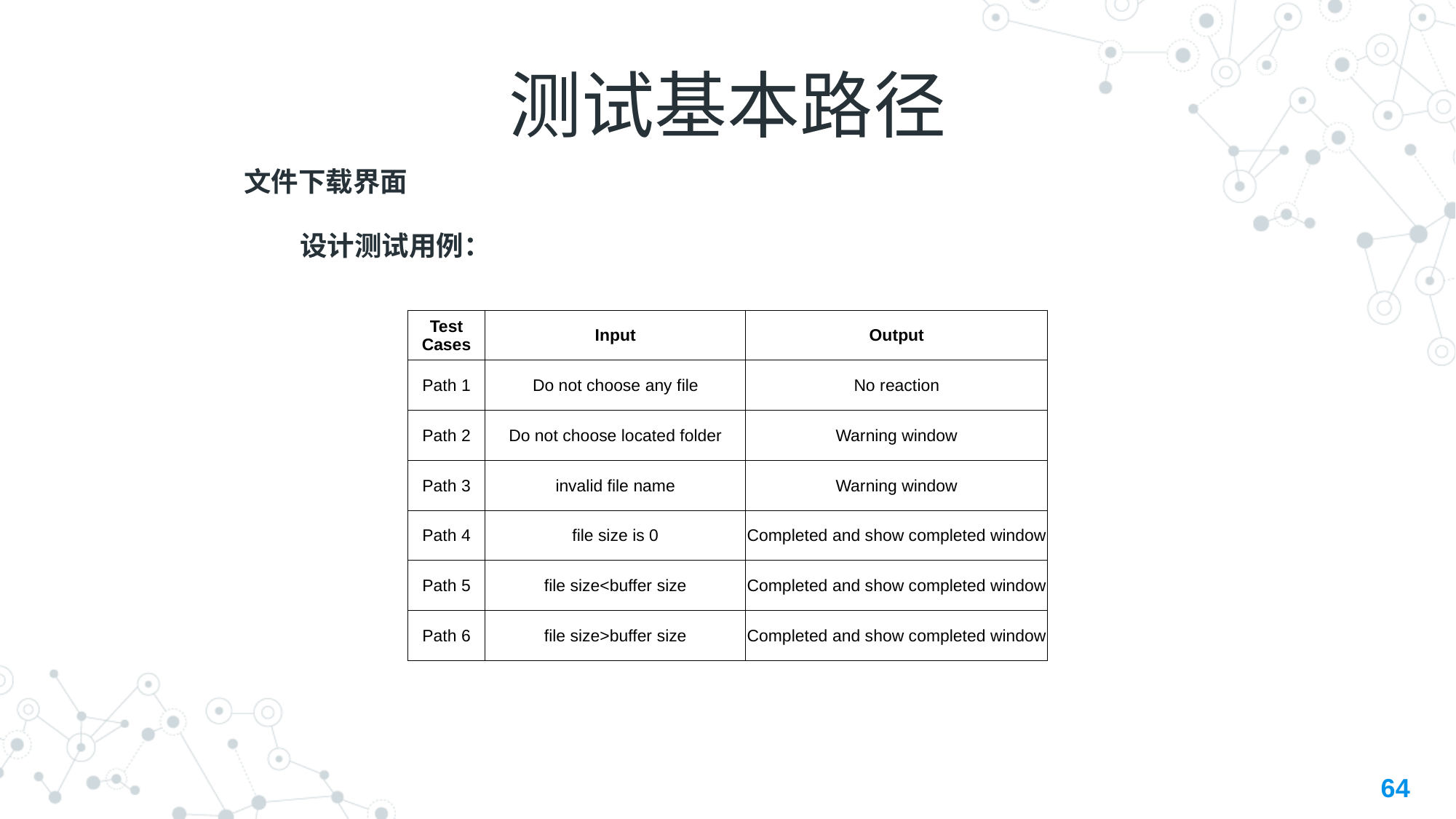

# 测试基本路径
文件下载界面

设计测试用例：
| Test Cases | Input | Output |
| --- | --- | --- |
| Path 1 | Do not choose any file | No reaction |
| Path 2 | Do not choose located folder | Warning window |
| Path 3 | invalid file name | Warning window |
| Path 4 | file size is 0 | Completed and show completed window |
| Path 5 | file size<buffer size | Completed and show completed window |
| Path 6 | file size>buffer size | Completed and show completed window |
64